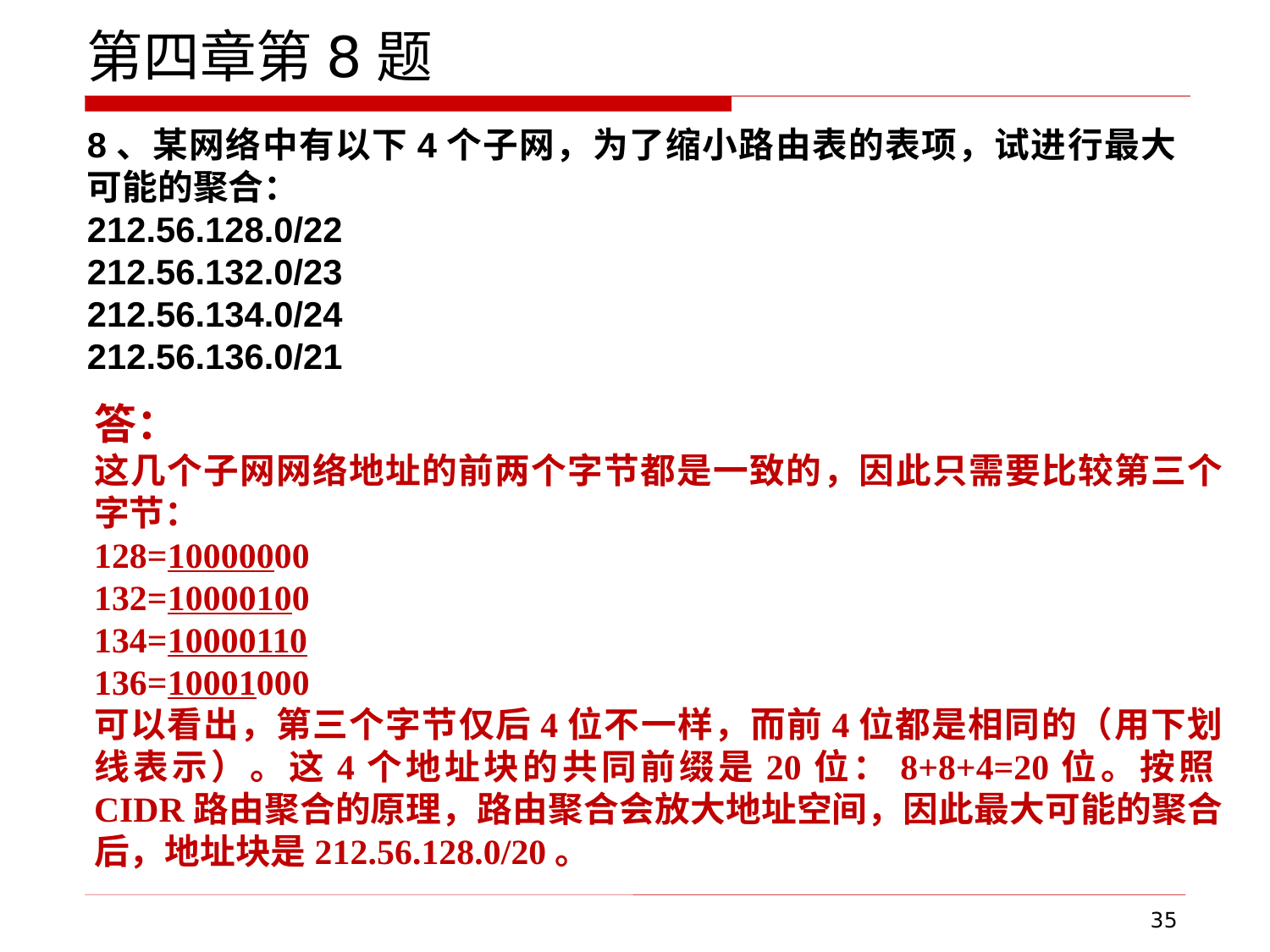

第四章第8题
8、某网络中有以下4个子网，为了缩小路由表的表项，试进行最大可能的聚合：
212.56.128.0/22
212.56.132.0/23
212.56.134.0/24
212.56.136.0/21
答：
这几个子网网络地址的前两个字节都是一致的，因此只需要比较第三个字节：
128=10000000
132=10000100
134=10000110
136=10001000
可以看出，第三个字节仅后4位不一样，而前4位都是相同的（用下划线表示）。这4个地址块的共同前缀是20位：8+8+4=20位。按照CIDR路由聚合的原理，路由聚合会放大地址空间，因此最大可能的聚合后，地址块是212.56.128.0/20。
35